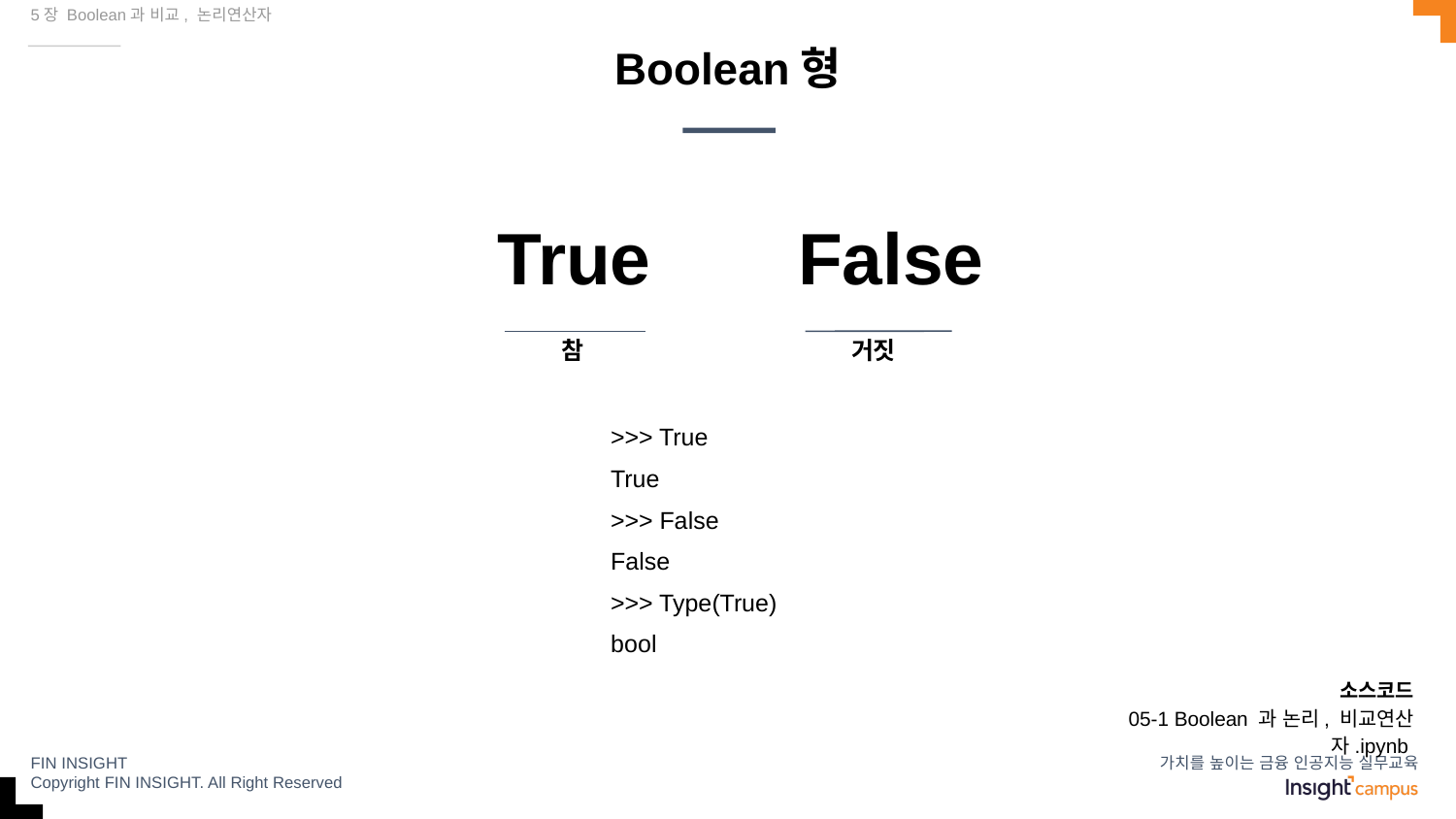

5장 Boolean과 비교, 논리연산자
# Boolean형
True
False
참
거짓
>>> True
True
>>> False
False
>>> Type(True)
bool
소스코드
05-1 Boolean 과 논리, 비교연산자.ipynb